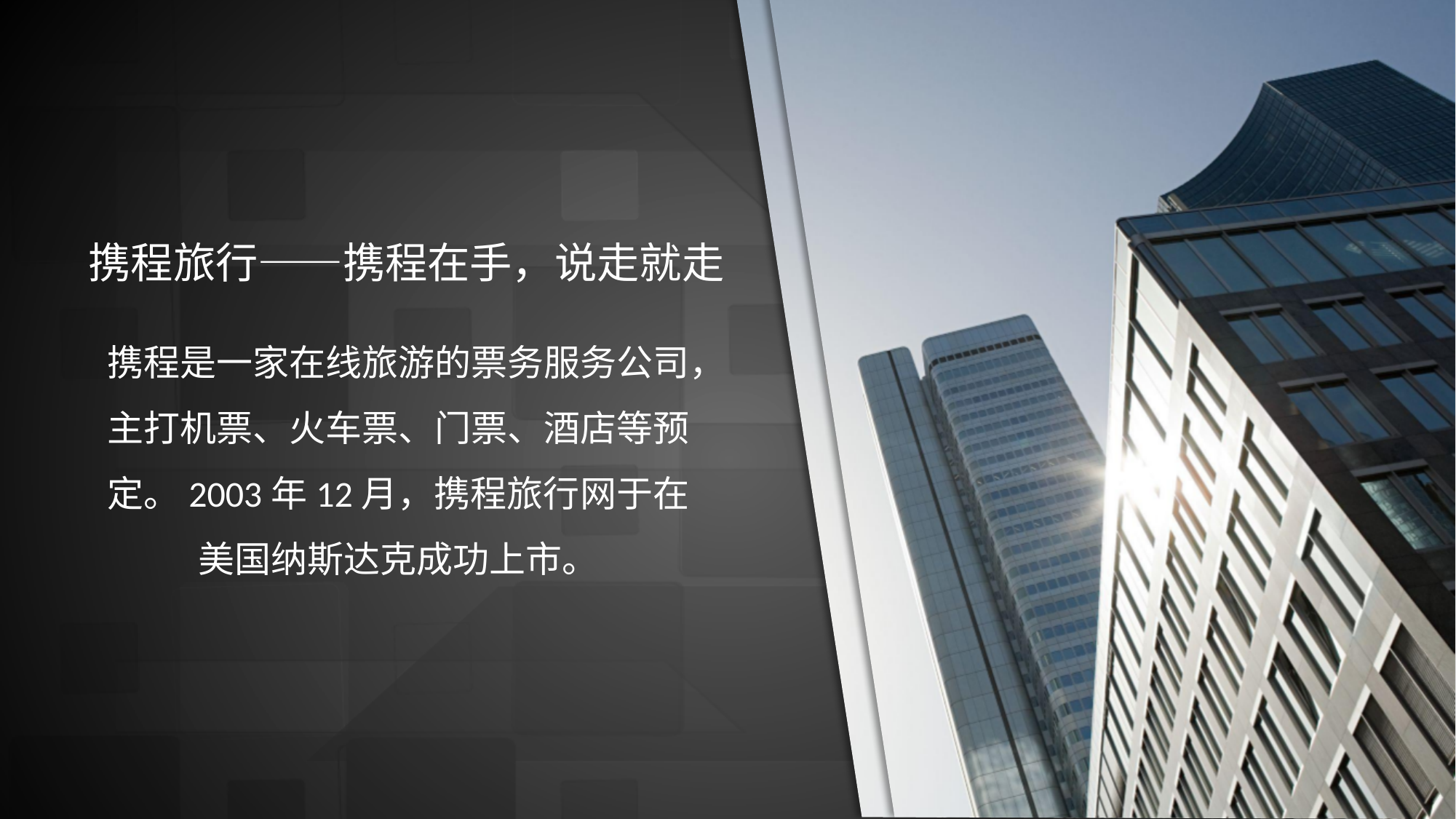

携程旅行——携程在手，说走就走
携程是一家在线旅游的票务服务公司，主打机票、火车票、门票、酒店等预定。2003年12月，携程旅行网于在美国纳斯达克成功上市。